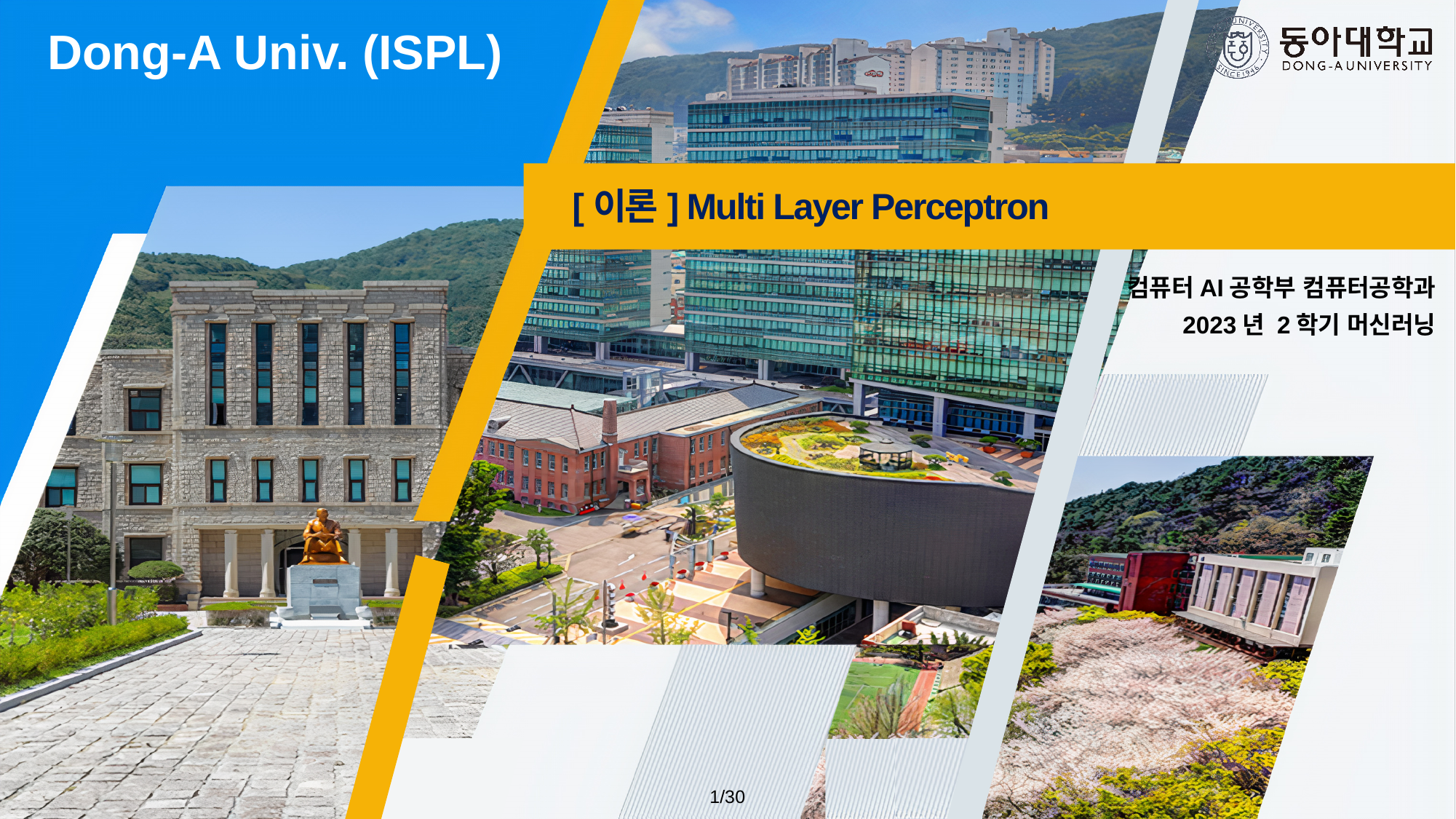

[이론] Multi Layer Perceptron
컴퓨터AI공학부 컴퓨터공학과
2023년 2학기 머신러닝